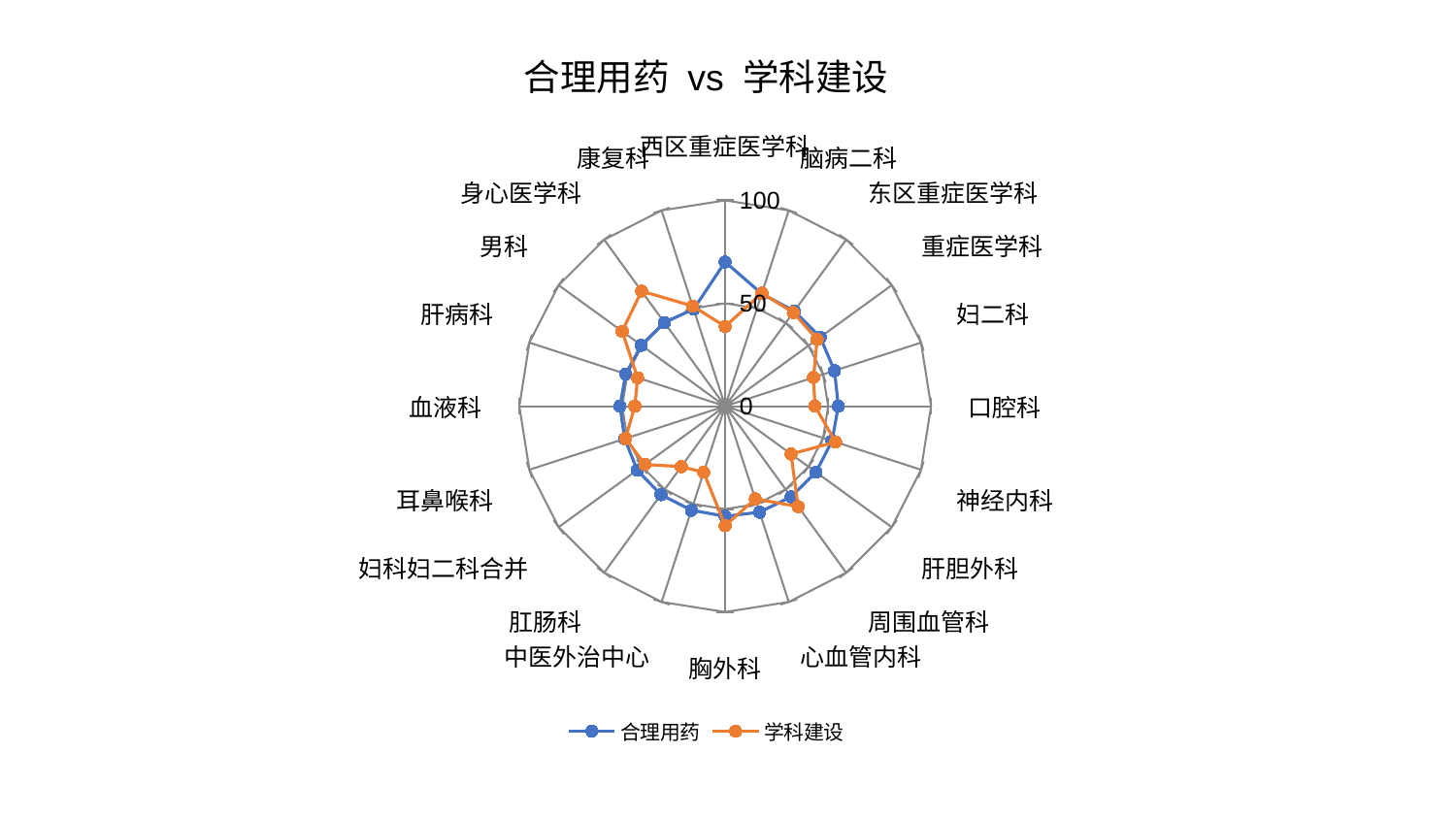

### Chart: 合理用药 vs 学科建设

| Category | 合理用药 | 学科建设 |
|---|---|---|
| 西区重症医学科 | 70.10272687590162 | 38.729901634808876 |
| 脑病二科 | 57.439067407476145 | 57.74572179952918 |
| 东区重症医学科 | 57.14176278521814 | 56.263504354995796 |
| 重症医学科 | 57.0547247727249 | 55.19757668248757 |
| 妇二科 | 55.84059982008003 | 45.12243228168339 |
| 口腔科 | 54.97628499834724 | 43.60540629630765 |
| 神经内科 | 54.58055185314215 | 56.37951624768858 |
| 肝胆外科 | 54.554769488317234 | 39.57280976348319 |
| 周围血管科 | 54.43335165686502 | 60.28733355771378 |
| 心血管内科 | 54.155892312094544 | 47.37757080258728 |
| 胸外科 | 53.48646078116932 | 58.05519968206692 |
| 中医外治中心 | 53.15717073009361 | 33.78422235813414 |
| 肛肠科 | 53.14737011409985 | 36.30824229403514 |
| 妇科妇二科合并 | 52.853542883241346 | 48.2074634519573 |
| 耳鼻喉科 | 51.3374358080178 | 50.88790151767146 |
| 血液科 | 51.10671617785982 | 43.90820273020583 |
| 肝病科 | 50.81323341828407 | 44.74411400754568 |
| 男科 | 50.37363230102019 | 61.87410700698736 |
| 身心医学科 | 50.257544928536134 | 69.12797969419638 |
| 康复科 | 49.59964123346576 | 51.18820505202112 |
115